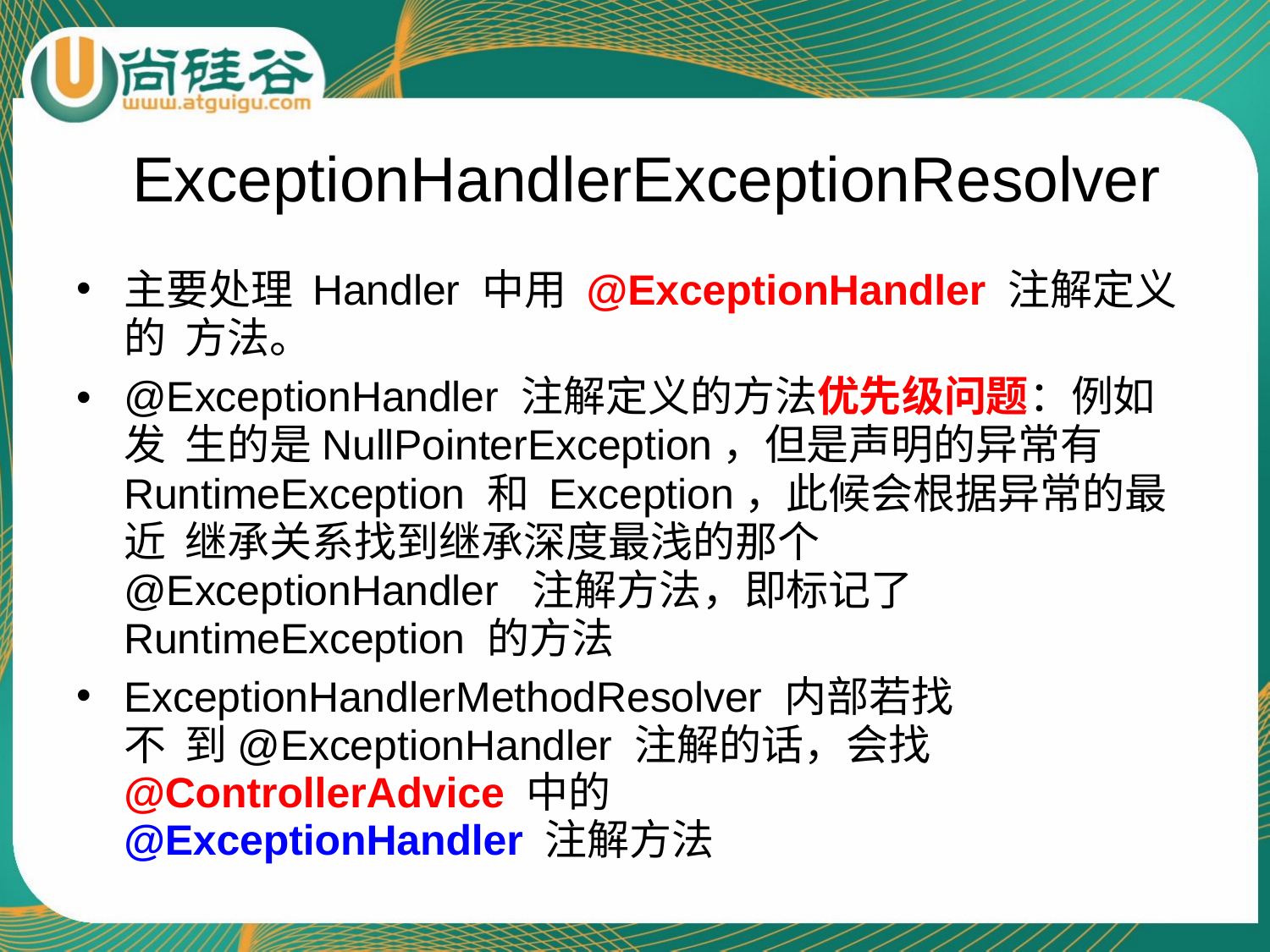

# ExceptionHandlerExceptionResolver
主要处理 Handler 中用 @ExceptionHandler 注解定义的  方法。
•	@ExceptionHandler 注解定义的方法优先级问题：例如发  生的是NullPointerException，但是声明的异常有  RuntimeException 和 Exception，此候会根据异常的最近  继承关系找到继承深度最浅的那个 @ExceptionHandler  注解方法，即标记了 RuntimeException 的方法
ExceptionHandlerMethodResolver 内部若找不  到@ExceptionHandler 注解的话，会找
@ControllerAdvice 中的@ExceptionHandler 注解方法